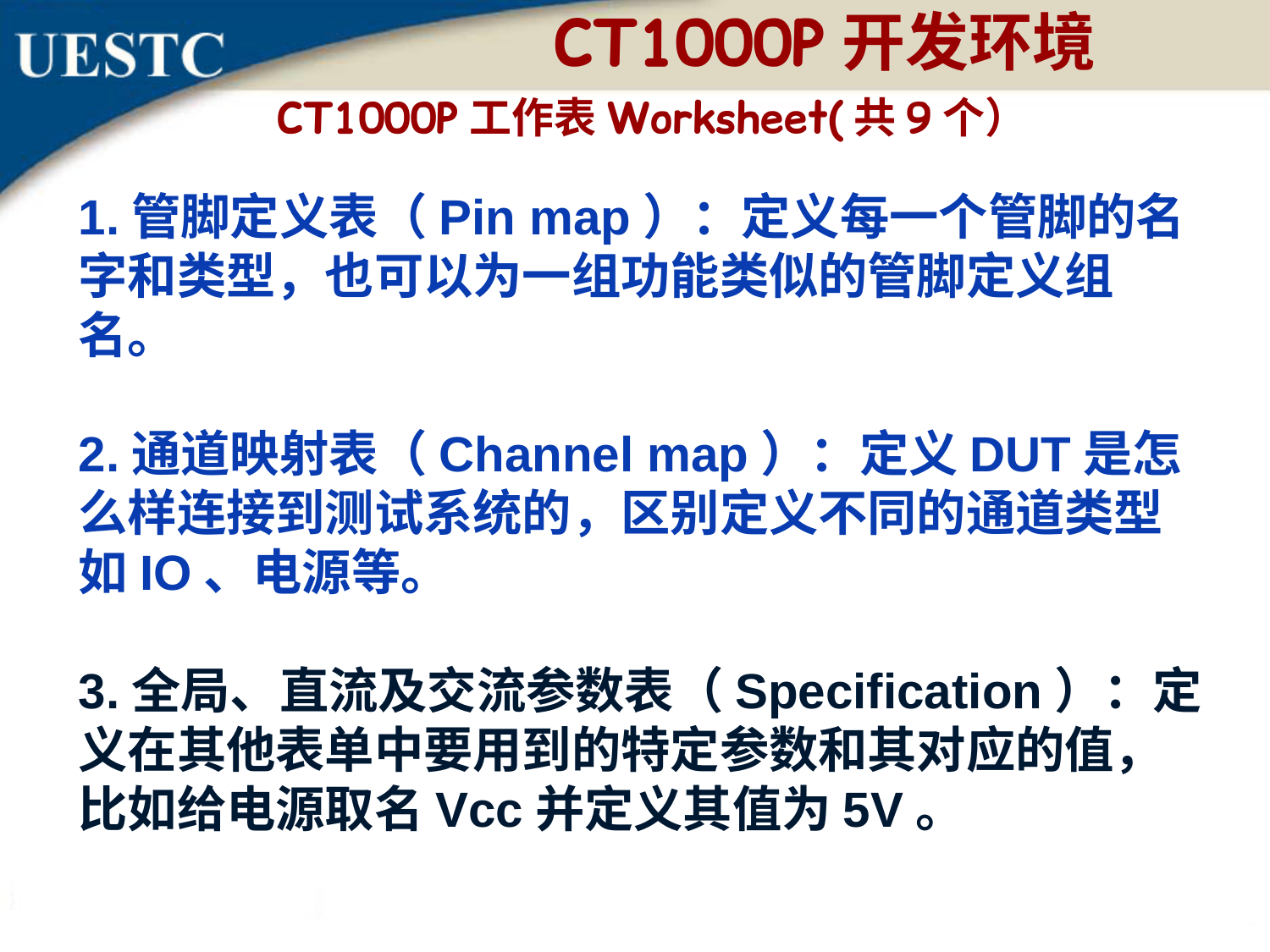

CT1000P开发环境
CT1000P工作表Worksheet(共9个）
1.管脚定义表（Pin map）：定义每一个管脚的名字和类型，也可以为一组功能类似的管脚定义组名。

2.通道映射表（Channel map）：定义DUT是怎么样连接到测试系统的，区别定义不同的通道类型如IO、电源等。

3.全局、直流及交流参数表（Specification）：定义在其他表单中要用到的特定参数和其对应的值，比如给电源取名Vcc并定义其值为5V。